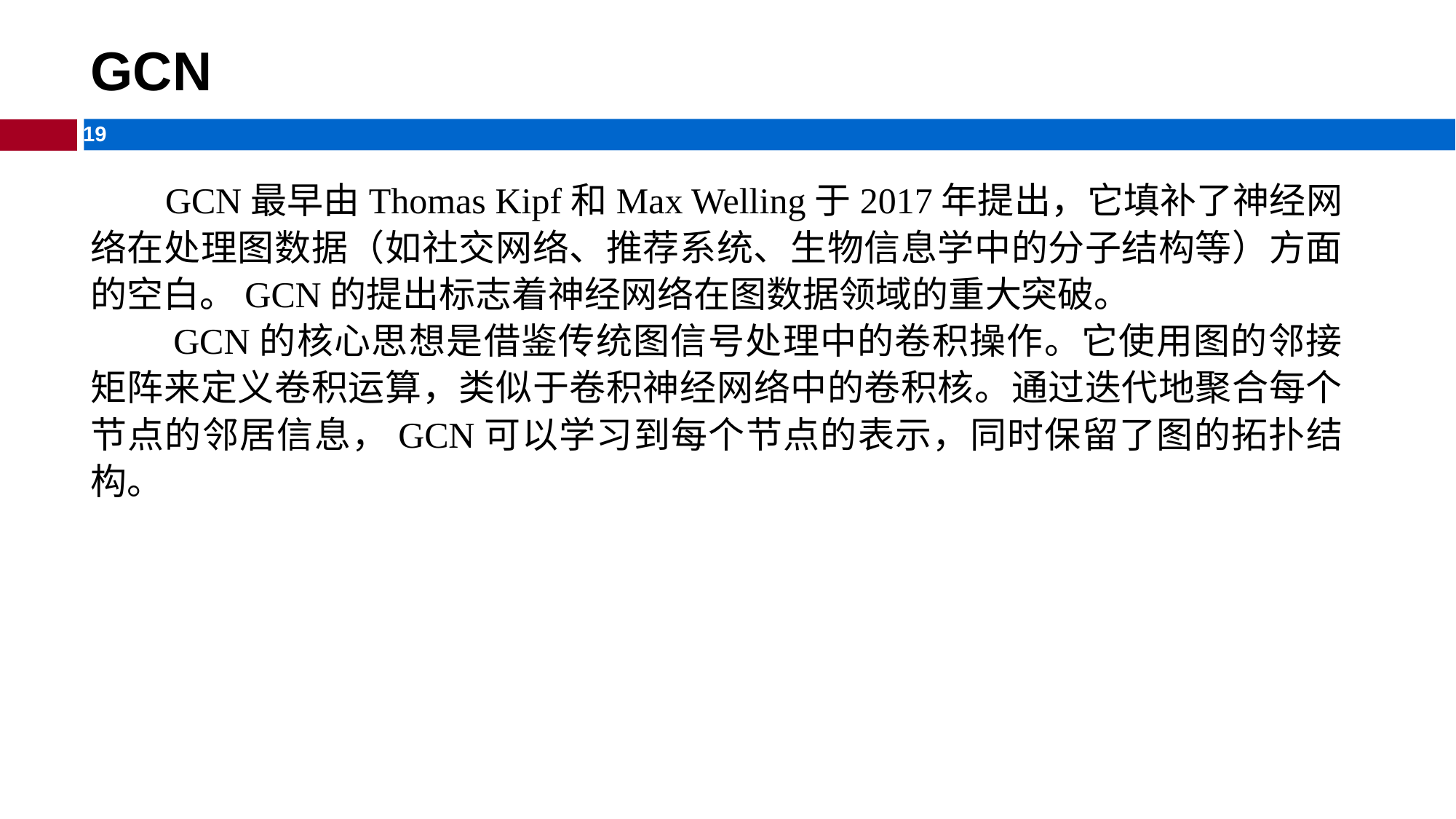

# GCN
     GCN最早由Thomas Kipf和Max Welling于2017年提出，它填补了神经网络在处理图数据（如社交网络、推荐系统、生物信息学中的分子结构等）方面的空白。GCN的提出标志着神经网络在图数据领域的重大突破。
     GCN的核心思想是借鉴传统图信号处理中的卷积操作。它使用图的邻接矩阵来定义卷积运算，类似于卷积神经网络中的卷积核。通过迭代地聚合每个节点的邻居信息，GCN可以学习到每个节点的表示，同时保留了图的拓扑结构。